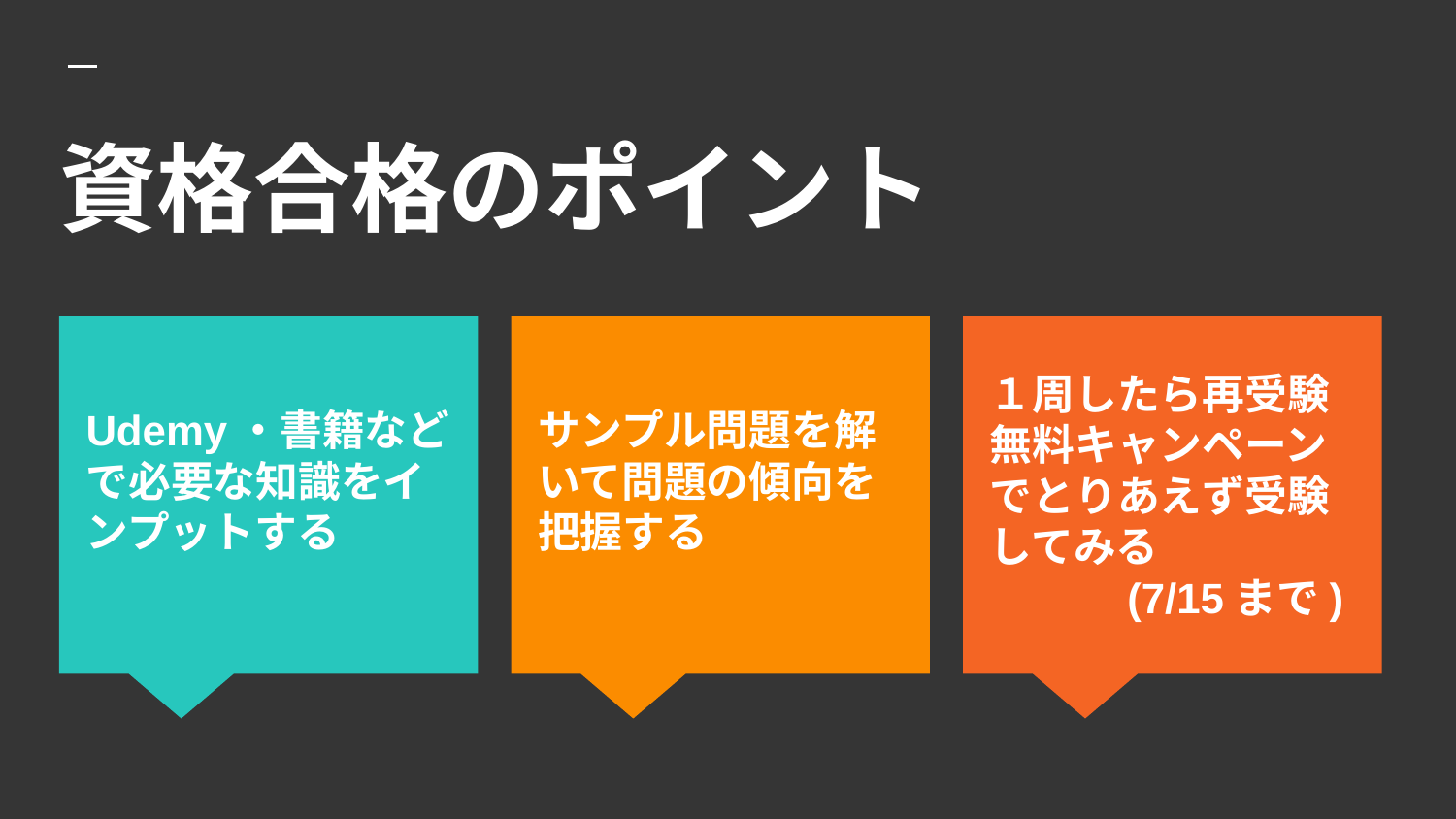

# 資格合格のポイント

１周したら再受験無料キャンペーンでとりあえず受験してみる
　　　(7/15まで)
Udemy・書籍などで必要な知識をインプットする
サンプル問題を解いて問題の傾向を把握する